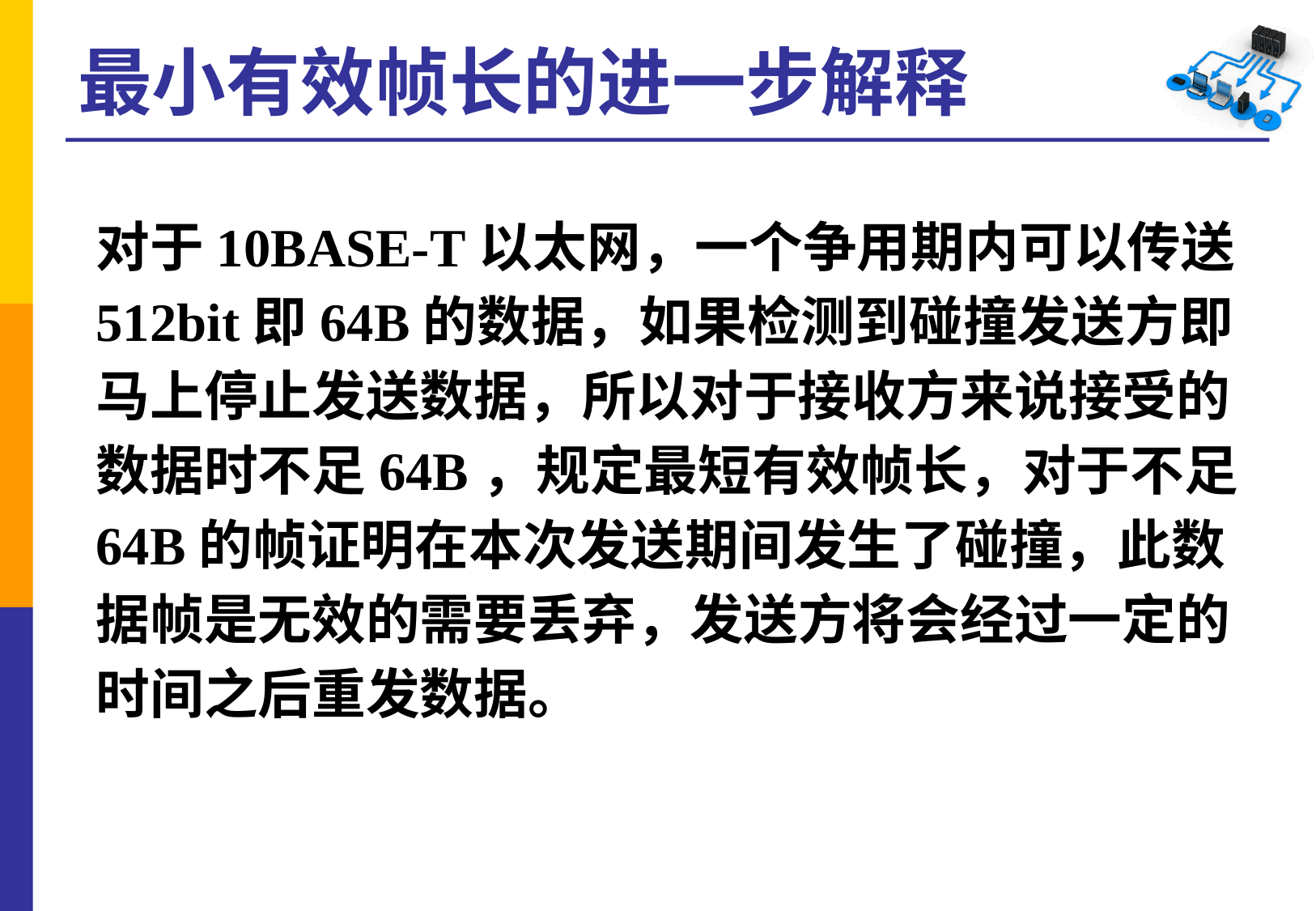

# 最小有效帧长的进一步解释
对于10BASE-T以太网，一个争用期内可以传送512bit即64B的数据，如果检测到碰撞发送方即马上停止发送数据，所以对于接收方来说接受的数据时不足64B，规定最短有效帧长，对于不足64B的帧证明在本次发送期间发生了碰撞，此数据帧是无效的需要丢弃，发送方将会经过一定的时间之后重发数据。